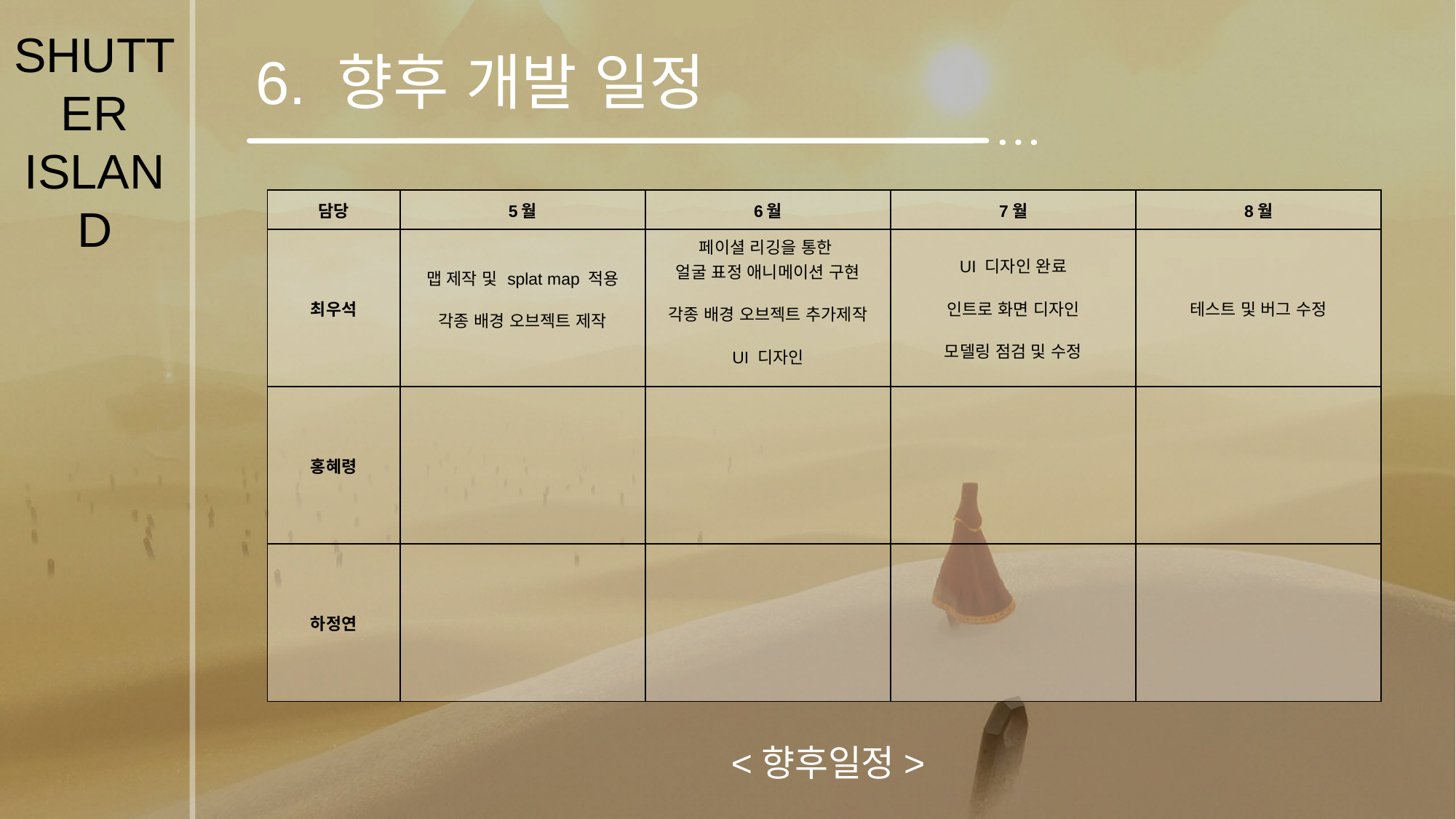

SHUTTER
ISLAND
6. 향후 개발 일정

| 담당 | 5월 | 6월 | 7월 | 8월 |
| --- | --- | --- | --- | --- |
| 최우석 | 맵 제작 및 splat map 적용 각종 배경 오브젝트 제작 | 페이셜 리깅을 통한 얼굴 표정 애니메이션 구현 각종 배경 오브젝트 추가제작 UI 디자인 | UI 디자인 완료 인트로 화면 디자인 모델링 점검 및 수정 | 테스트 및 버그 수정 |
| 홍혜령 |  |  |  |  |
| 하정연 |  |  |  |  |
<향후일정>